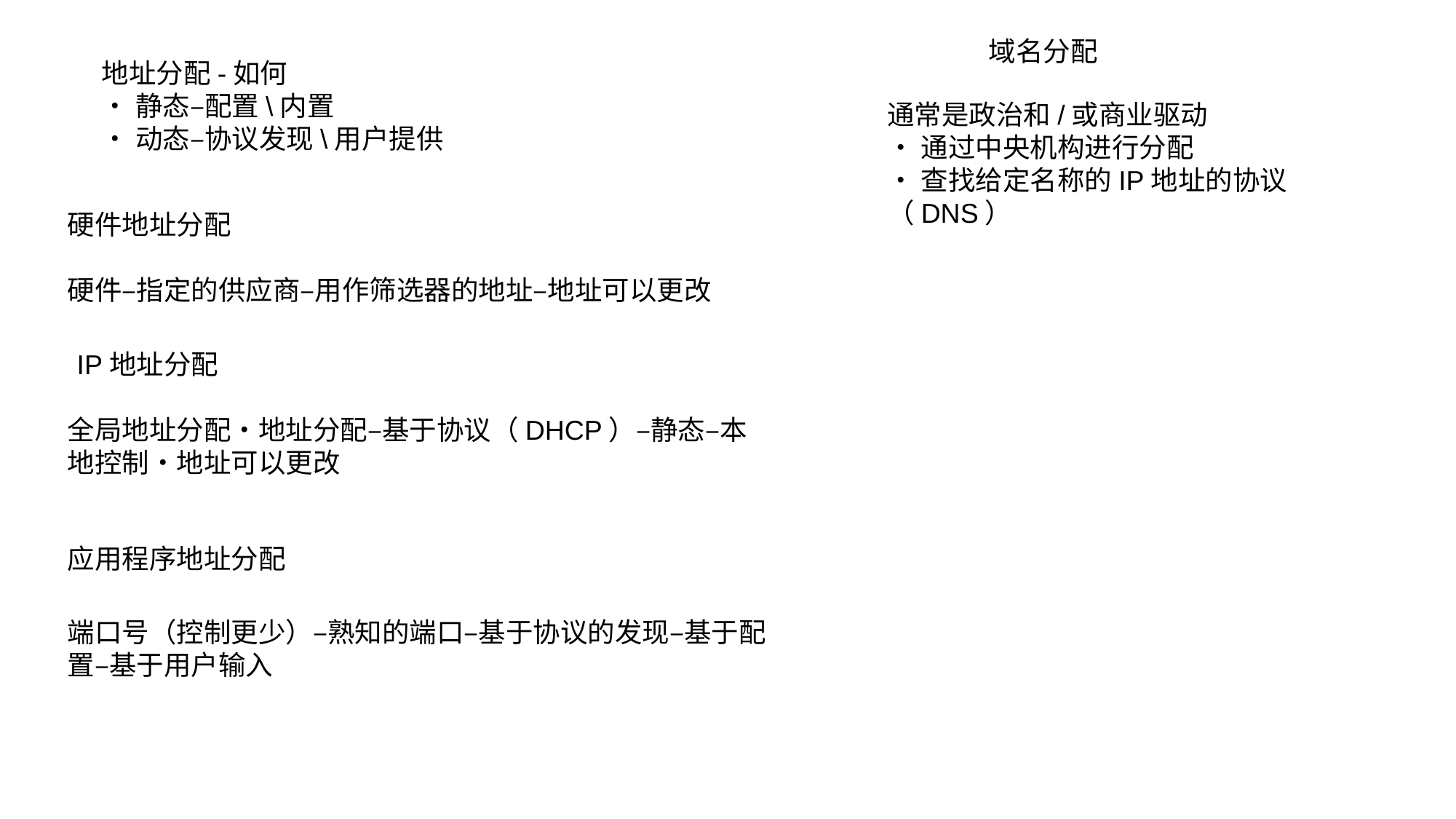

域名分配
地址分配-如何
•静态–配置\内置
•动态–协议发现\用户提供
通常是政治和/或商业驱动
•通过中央机构进行分配
•查找给定名称的IP地址的协议（DNS）
硬件地址分配
硬件–指定的供应商–用作筛选器的地址–地址可以更改
IP地址分配
全局地址分配•地址分配–基于协议（DHCP）–静态–本地控制•地址可以更改
应用程序地址分配
端口号（控制更少）–熟知的端口–基于协议的发现–基于配置–基于用户输入